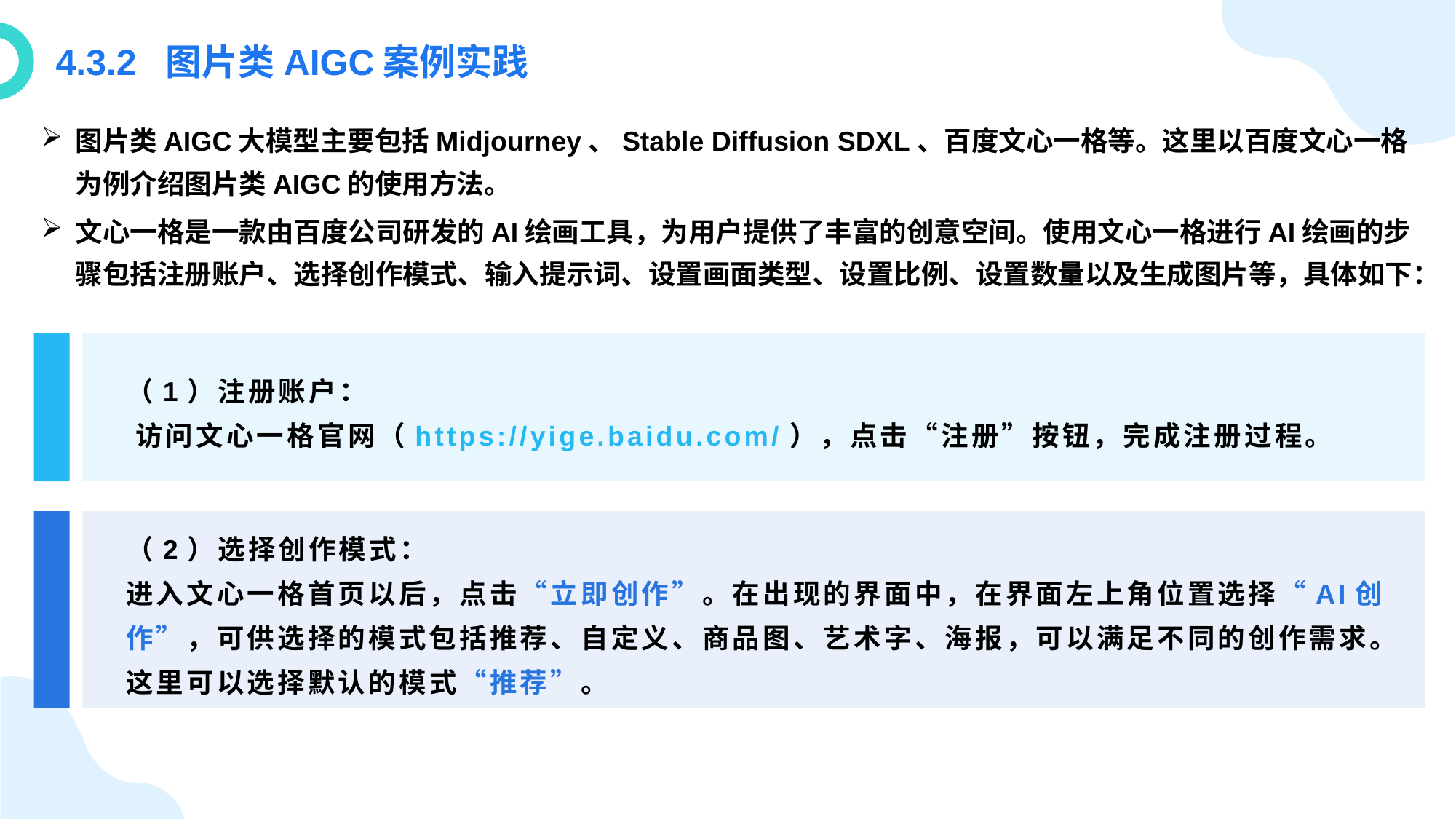

4.3.2  图片类AIGC案例实践

图片类AIGC大模型主要包括Midjourney、Stable Diffusion SDXL、百度文心一格等。这里以百度文心一格为例介绍图片类AIGC的使用方法。
文心一格是一款由百度公司研发的AI绘画工具，‌为用户提供了丰富的创意空间。‌使用文心一格进行AI绘画的步骤包括注册账户、‌选择创作模式、输入提示词、设置画面类型、设置比例、设置数量以及生成图片等，具体如下：

（1）注册账户：
‌访问文心一格官网（https://yige.baidu.com/），‌点击“注册”按钮，‌完成注册过程。‌

（2）选择创作模式：
进入文心一格首页以后，‌点击“立即创作”。在出现的界面中，在界面左上角位置选择“AI创作”，可供选择的模式包括推荐、自定义、商品图、艺术字、海报，可以满足不同的创作需求。这里可以选择默认的模式“推荐”。